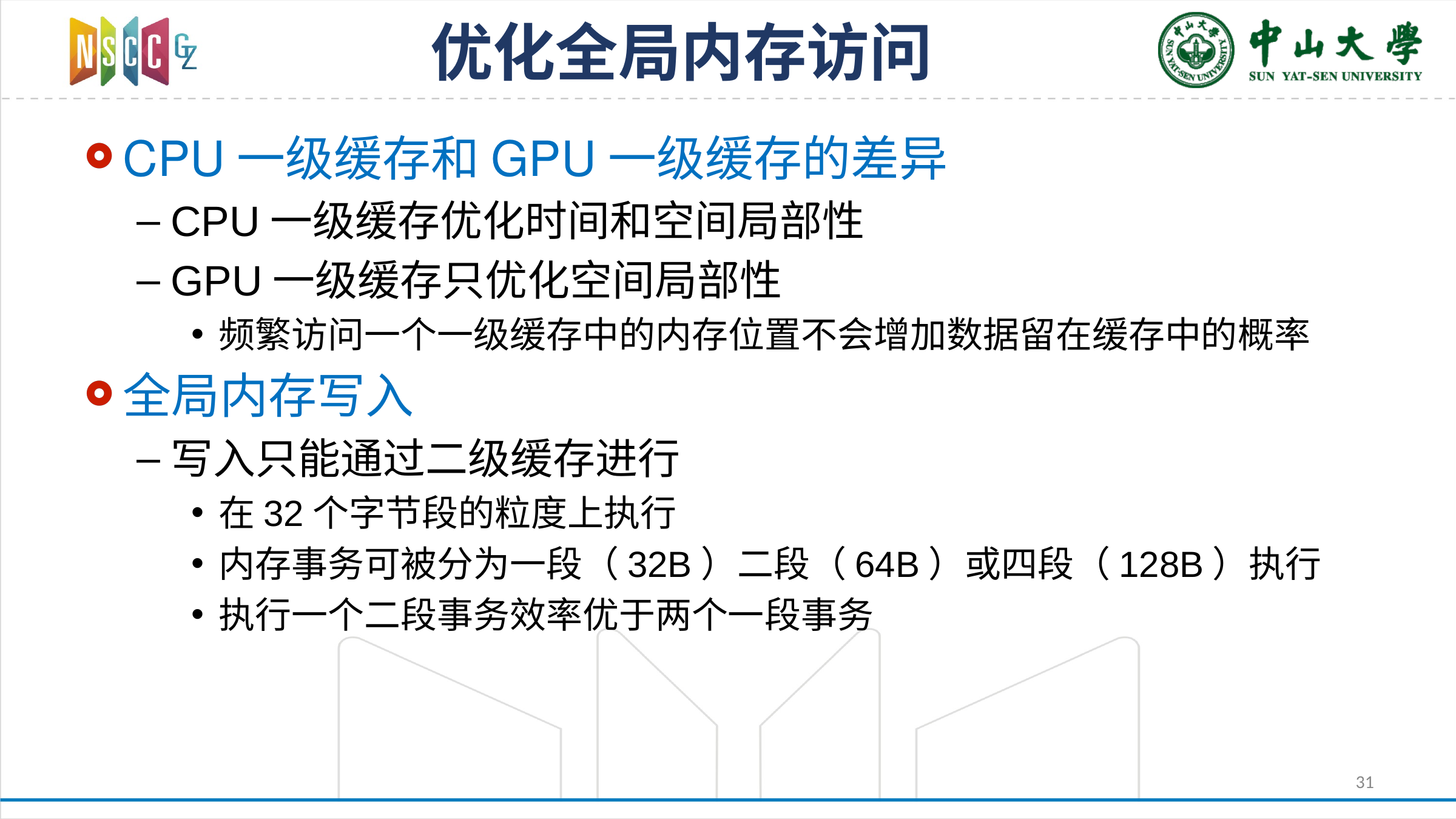

# 优化全局内存访问
CPU一级缓存和GPU一级缓存的差异
CPU一级缓存优化时间和空间局部性
GPU一级缓存只优化空间局部性
频繁访问一个一级缓存中的内存位置不会增加数据留在缓存中的概率
全局内存写入
写入只能通过二级缓存进行
在32个字节段的粒度上执行
内存事务可被分为一段（32B）二段（64B）或四段（128B）执行
执行一个二段事务效率优于两个一段事务
31